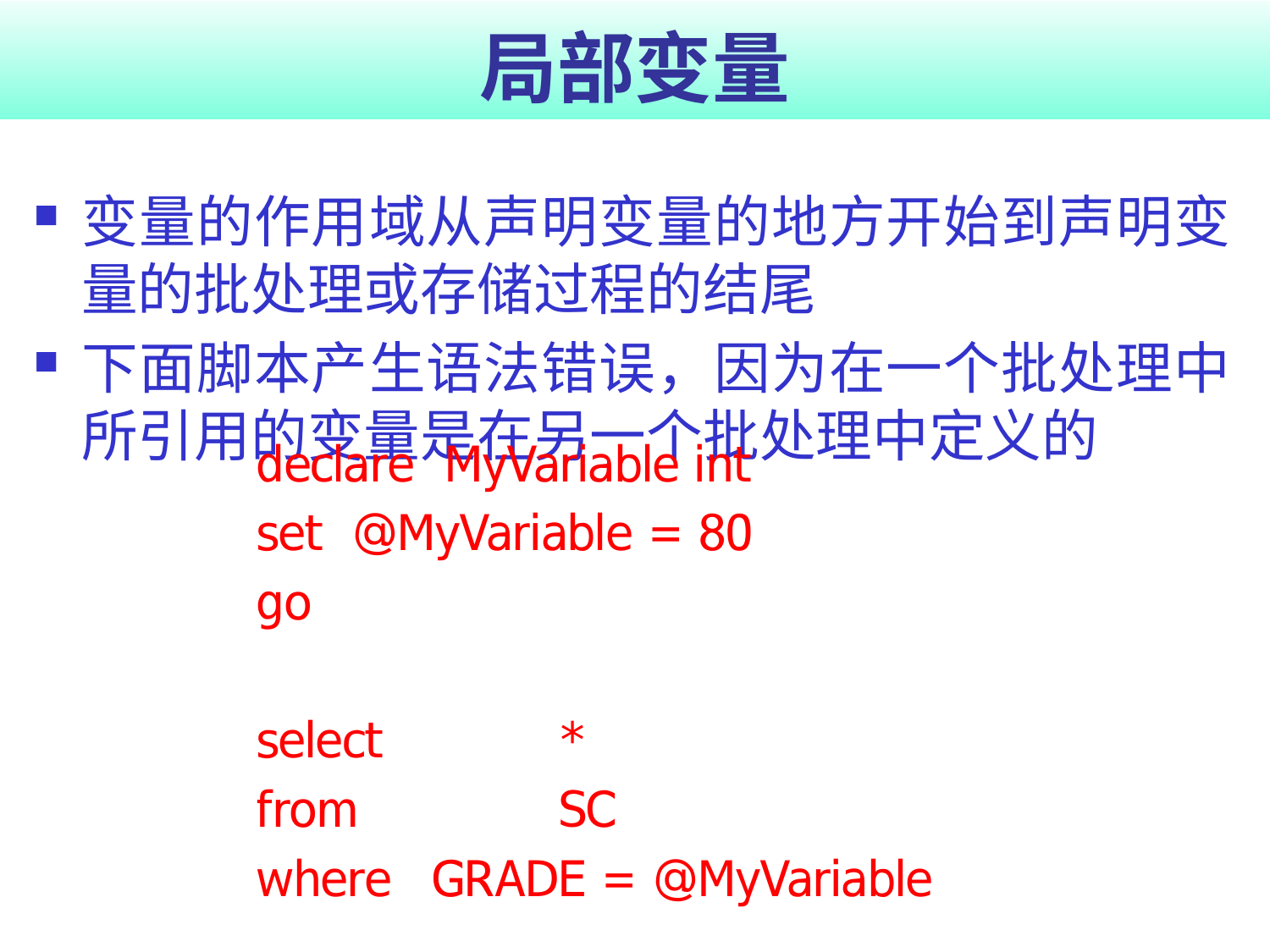

# 局部变量
变量的作用域从声明变量的地方开始到声明变量的批处理或存储过程的结尾
下面脚本产生语法错误，因为在一个批处理中所引用的变量是在另一个批处理中定义的
declare  MyVariable int
set  @MyVariable = 80
go

select		*
from	 	SC
where 	GRADE = @MyVariable